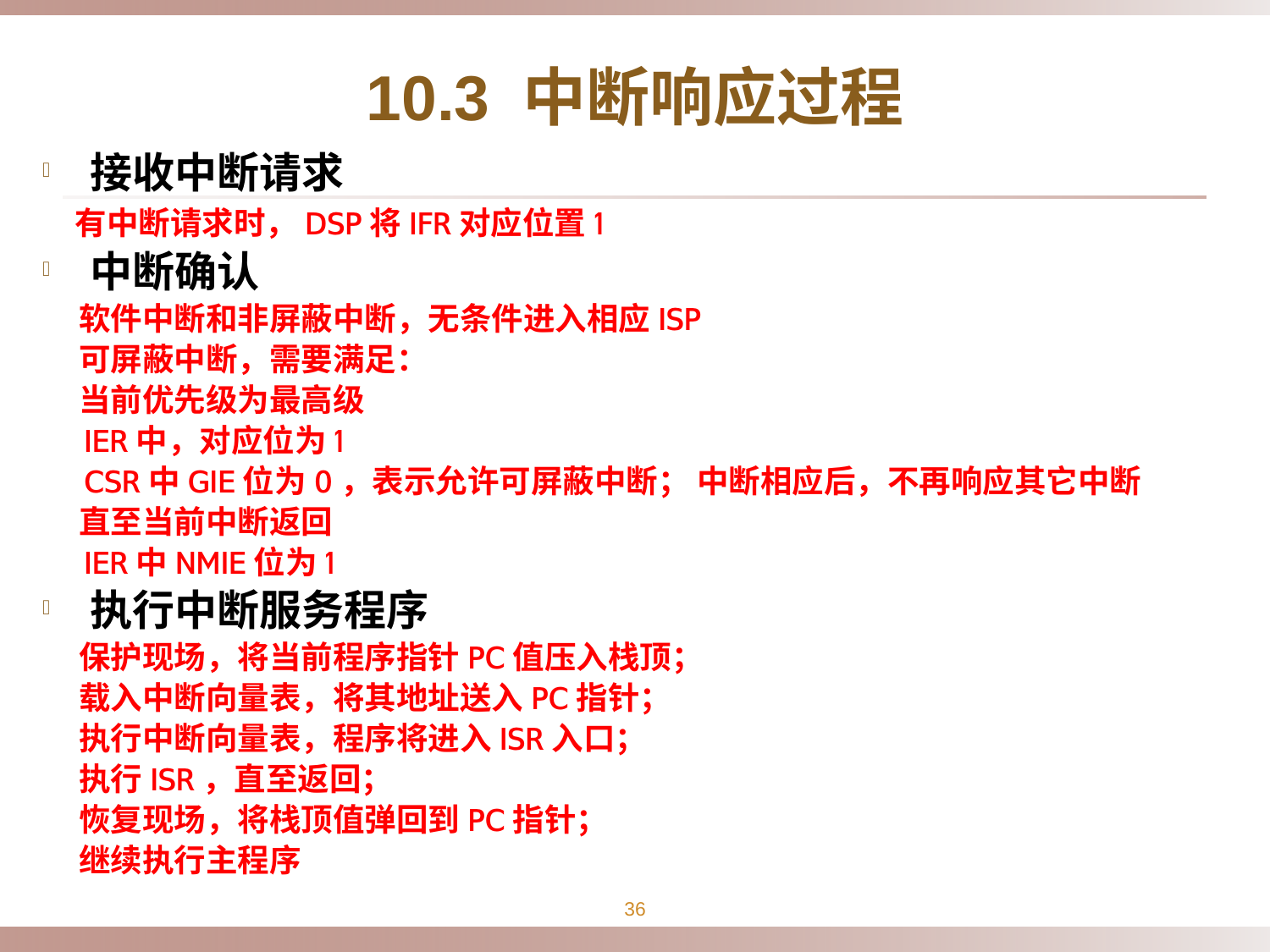

# 10.3 中断响应过程
接收中断请求
   有中断请求时，DSP将IFR对应位置1
中断确认
    软件中断和非屏蔽中断，无条件进入相应ISP
    可屏蔽中断，需要满足：
    当前优先级为最高级
    IER中，对应位为1
    CSR中GIE位为0，表示允许可屏蔽中断； 中断相应后，不再响应其它中断
    直至当前中断返回
    IER中NMIE位为1
执行中断服务程序
    保护现场，将当前程序指针PC值压入栈顶；
    载入中断向量表，将其地址送入PC指针；
    执行中断向量表，程序将进入ISR入口；
    执行ISR，直至返回；
    恢复现场，将栈顶值弹回到PC指针；
    继续执行主程序
36